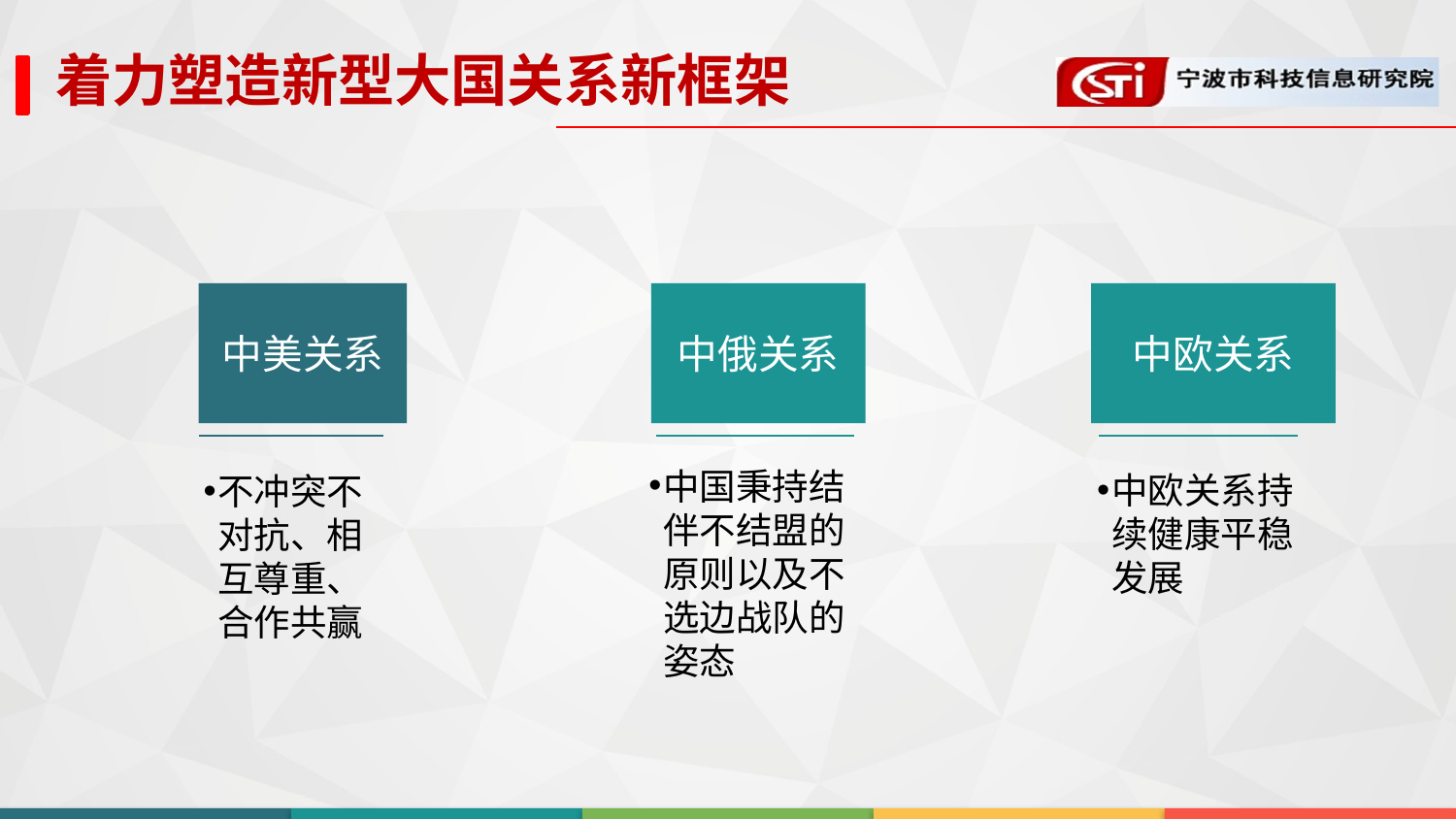

着力塑造新型大国关系新框架

中美关系
中俄关系
中欧关系
中国秉持结伴不结盟的原则以及不选边战队的姿态
中欧关系持续健康平稳发展
不冲突不对抗、相互尊重、合作共赢